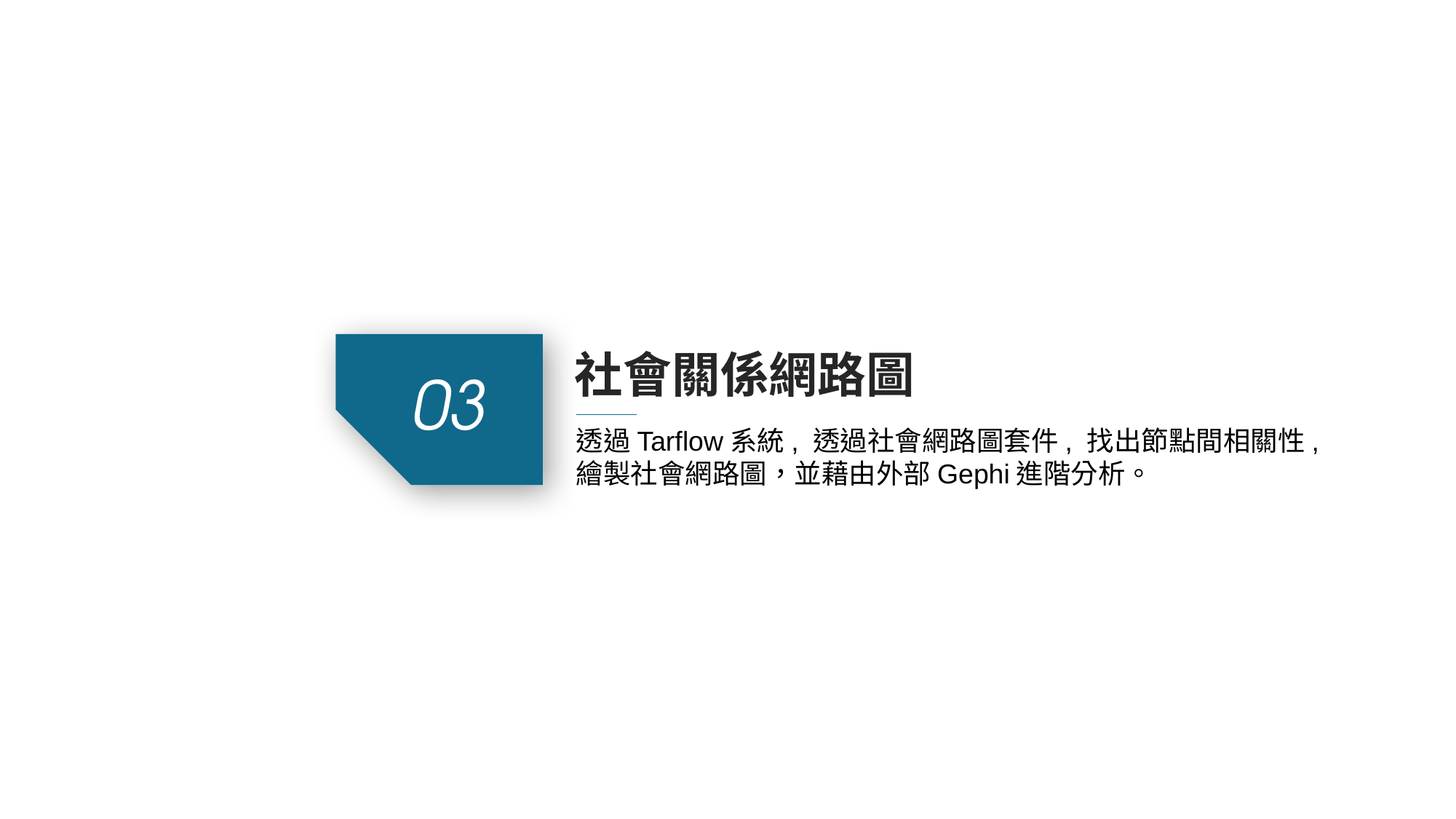

社會關係網路圖

03
透過Tarflow系統, 透過社會網路圖套件, 找出節點間相關性,
繪製社會網路圖，並藉由外部Gephi進階分析。
http://ibaotu.com/